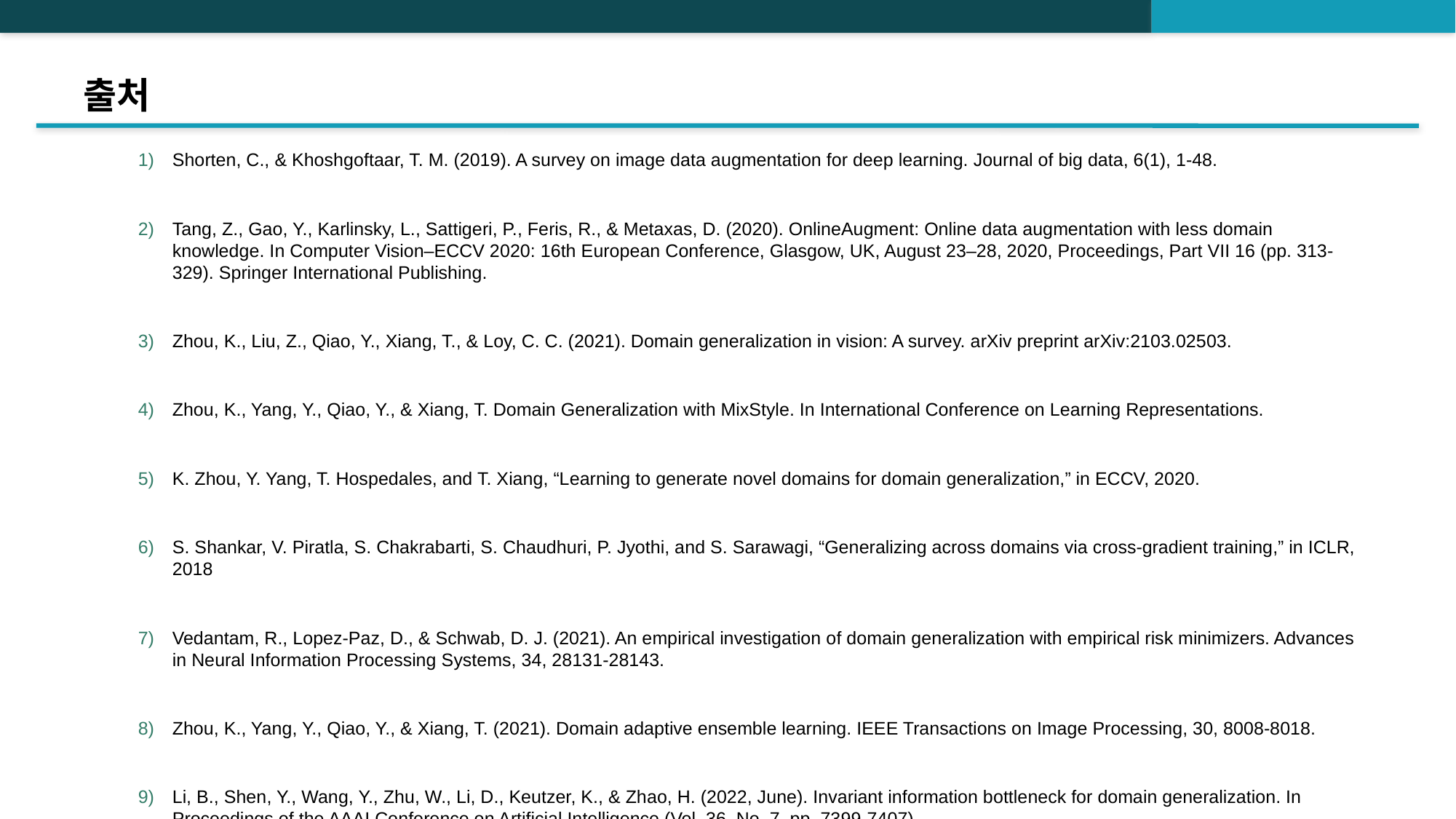

# 출처
Shorten, C., & Khoshgoftaar, T. M. (2019). A survey on image data augmentation for deep learning. Journal of big data, 6(1), 1-48.

Tang, Z., Gao, Y., Karlinsky, L., Sattigeri, P., Feris, R., & Metaxas, D. (2020). OnlineAugment: Online data augmentation with less domain knowledge. In Computer Vision–ECCV 2020: 16th European Conference, Glasgow, UK, August 23–28, 2020, Proceedings, Part VII 16 (pp. 313-329). Springer International Publishing.

Zhou, K., Liu, Z., Qiao, Y., Xiang, T., & Loy, C. C. (2021). Domain generalization in vision: A survey. arXiv preprint arXiv:2103.02503.

Zhou, K., Yang, Y., Qiao, Y., & Xiang, T. Domain Generalization with MixStyle. In International Conference on Learning Representations.

K. Zhou, Y. Yang, T. Hospedales, and T. Xiang, “Learning to generate novel domains for domain generalization,” in ECCV, 2020.

S. Shankar, V. Piratla, S. Chakrabarti, S. Chaudhuri, P. Jyothi, and S. Sarawagi, “Generalizing across domains via cross-gradient training,” in ICLR, 2018

Vedantam, R., Lopez-Paz, D., & Schwab, D. J. (2021). An empirical investigation of domain generalization with empirical risk minimizers. Advances in Neural Information Processing Systems, 34, 28131-28143.

Zhou, K., Yang, Y., Qiao, Y., & Xiang, T. (2021). Domain adaptive ensemble learning. IEEE Transactions on Image Processing, 30, 8008-8018.

Li, B., Shen, Y., Wang, Y., Zhu, W., Li, D., Keutzer, K., & Zhao, H. (2022, June). Invariant information bottleneck for domain generalization. In Proceedings of the AAAI Conference on Artificial Intelligence (Vol. 36, No. 7, pp. 7399-7407).

Pan, X., Luo, P., Shi, J., & Tang, X. (2018). Two at once: Enhancing learning and generalization capacities via ibn-net. In Proceedings of the European Conference on Computer Vision (ECCV) (pp. 464-479).